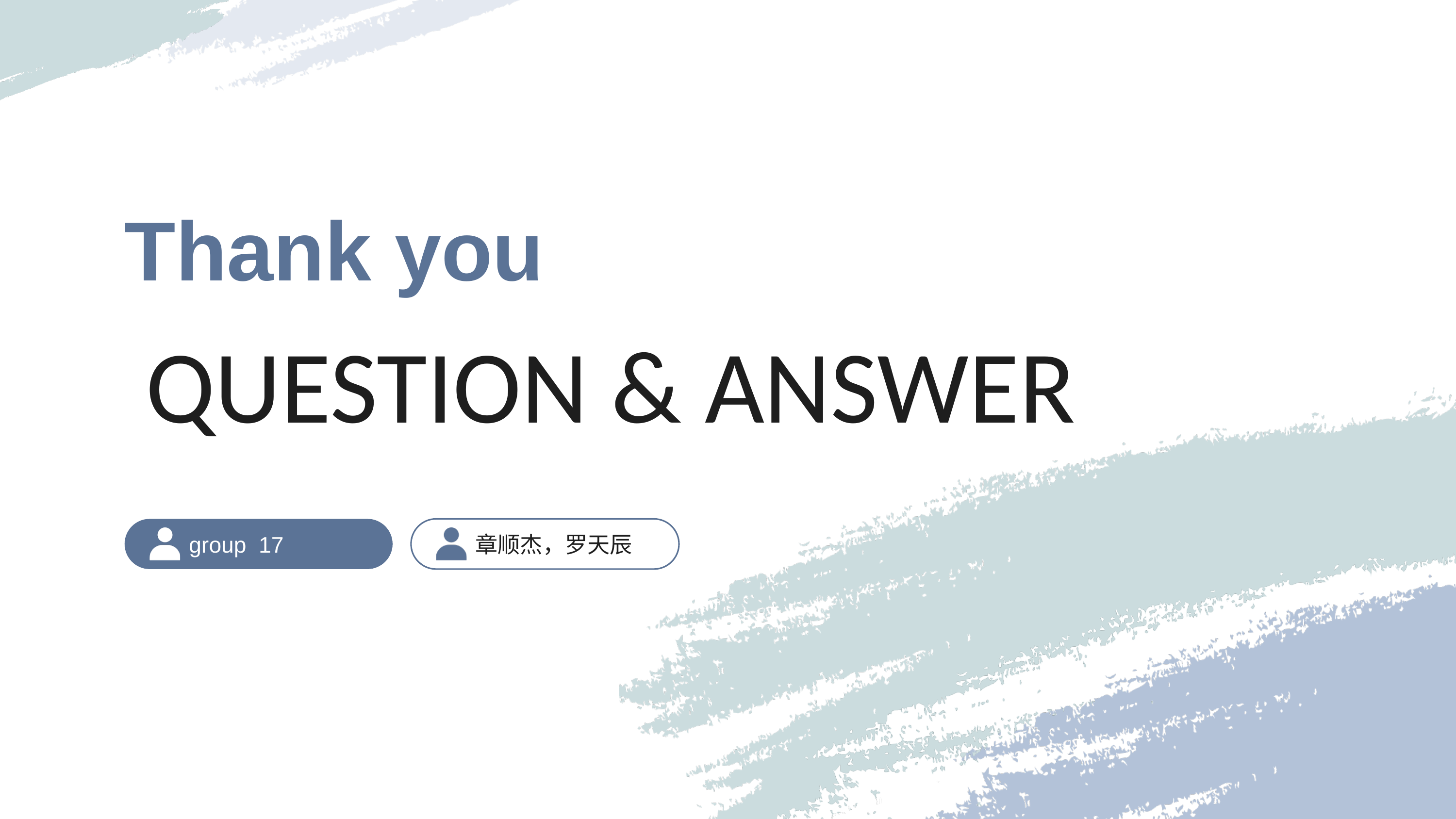

Thank you
QUESTION & ANSWER

group  17
章顺杰，罗天辰